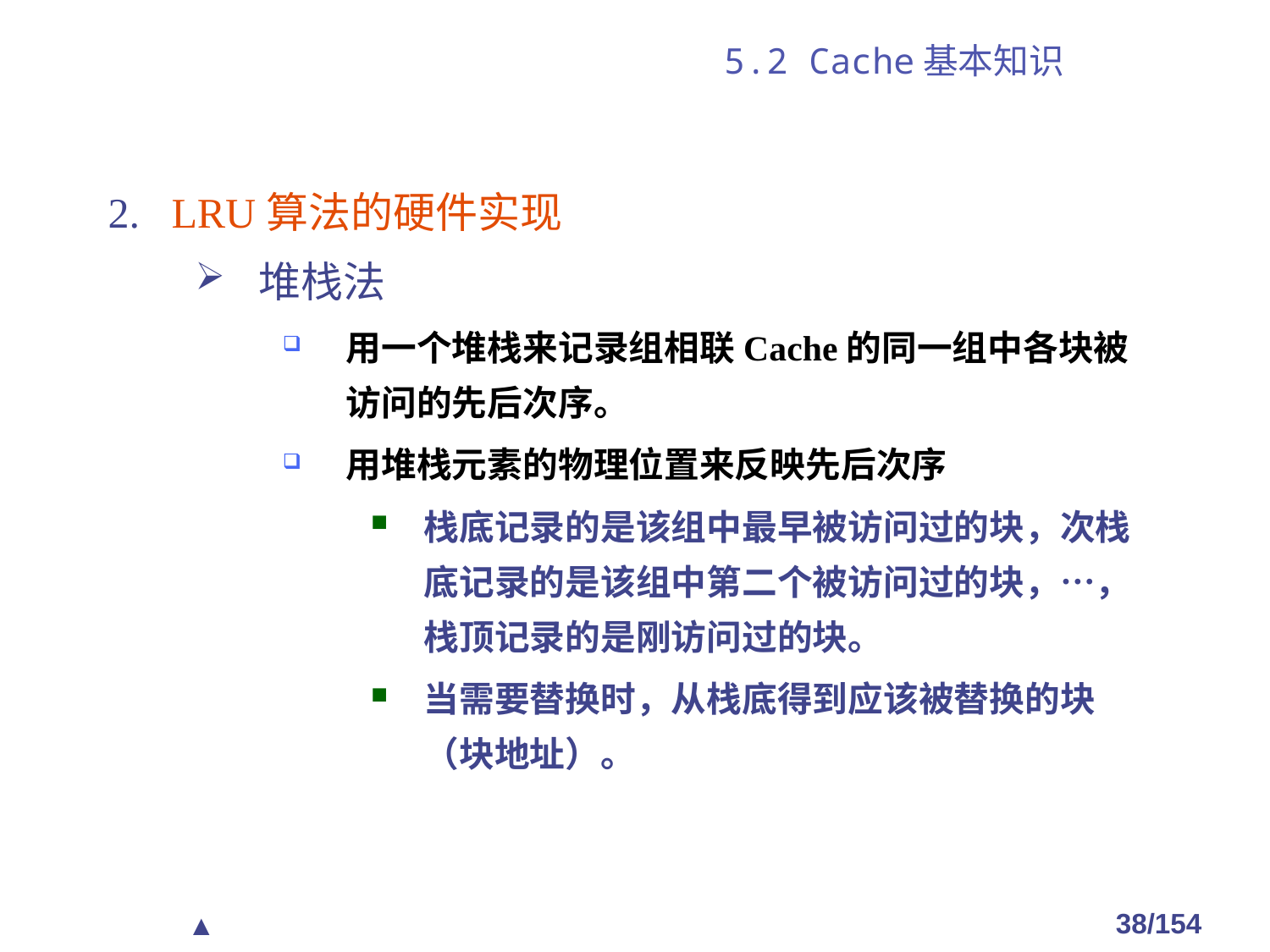

# 5.2 Cache基本知识
LRU算法的硬件实现
堆栈法
用一个堆栈来记录组相联Cache的同一组中各块被访问的先后次序。
用堆栈元素的物理位置来反映先后次序
栈底记录的是该组中最早被访问过的块，次栈底记录的是该组中第二个被访问过的块，…，栈顶记录的是刚访问过的块。
当需要替换时，从栈底得到应该被替换的块（块地址）。